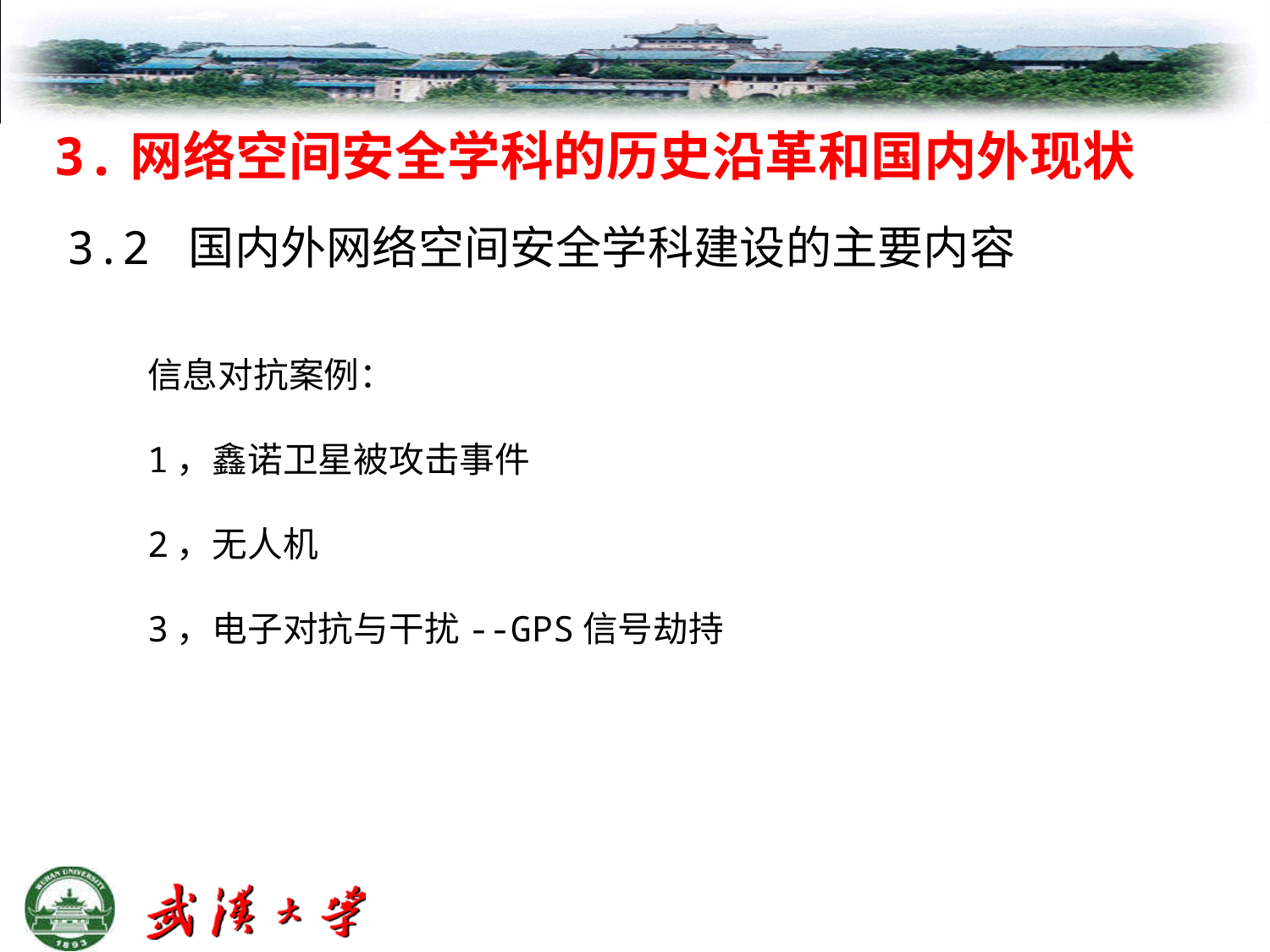

# 3.网络空间安全学科的历史沿革和国内外现状
3.2 国内外网络空间安全学科建设的主要内容
信息对抗案例：

1，鑫诺卫星被攻击事件

2，无人机

3，电子对抗与干扰--GPS信号劫持